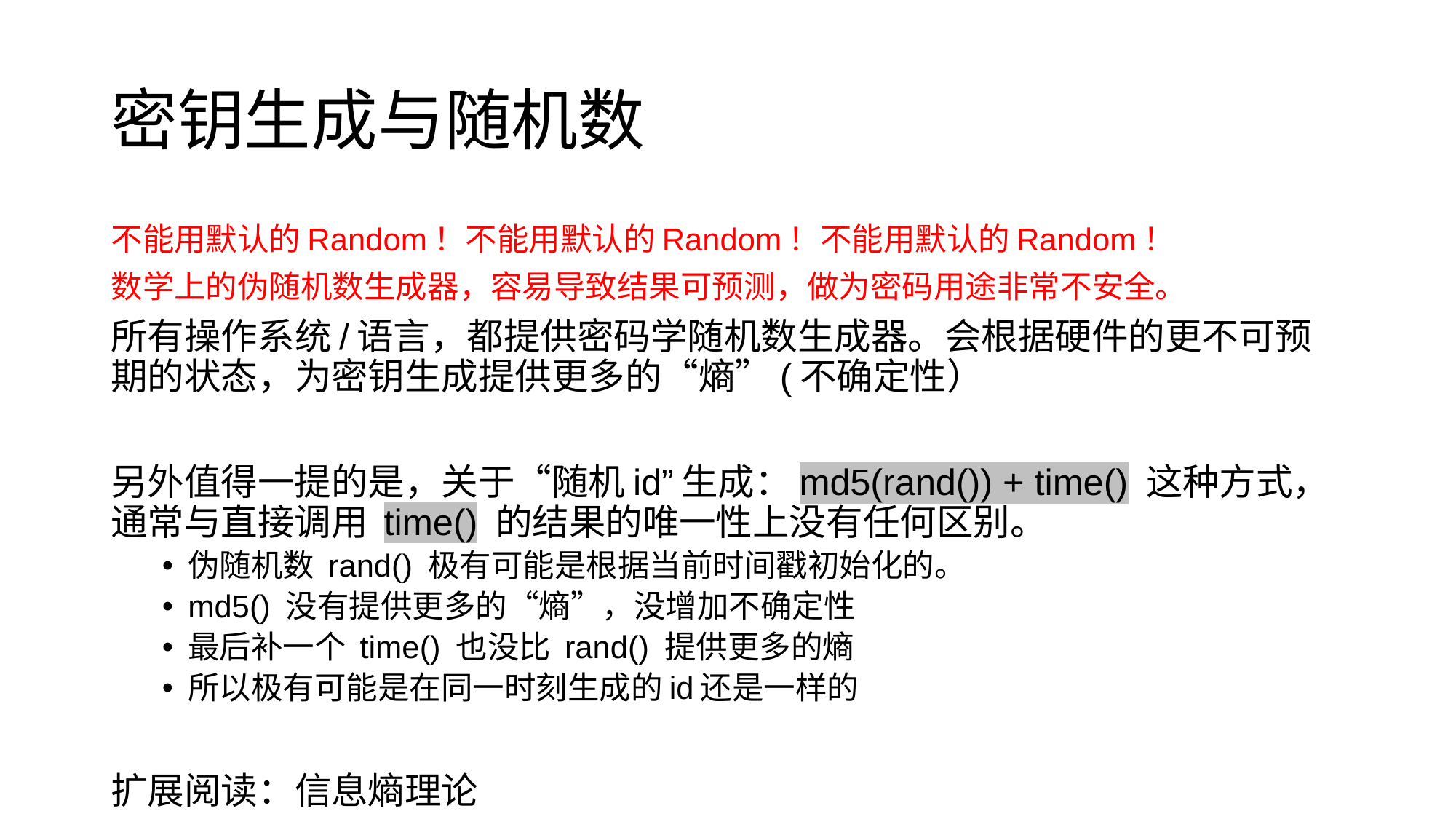

# 密钥生成与随机数
不能用默认的Random！不能用默认的Random！不能用默认的Random！
数学上的伪随机数生成器，容易导致结果可预测，做为密码用途非常不安全。
所有操作系统/语言，都提供密码学随机数生成器。会根据硬件的更不可预期的状态，为密钥生成提供更多的“熵”(不确定性）

另外值得一提的是，关于“随机id”生成：md5(rand()) + time() 这种方式，通常与直接调用 time() 的结果的唯一性上没有任何区别。
伪随机数 rand() 极有可能是根据当前时间戳初始化的。
md5() 没有提供更多的“熵”，没增加不确定性
最后补一个 time() 也没比 rand() 提供更多的熵
所以极有可能是在同一时刻生成的id还是一样的

扩展阅读：信息熵理论